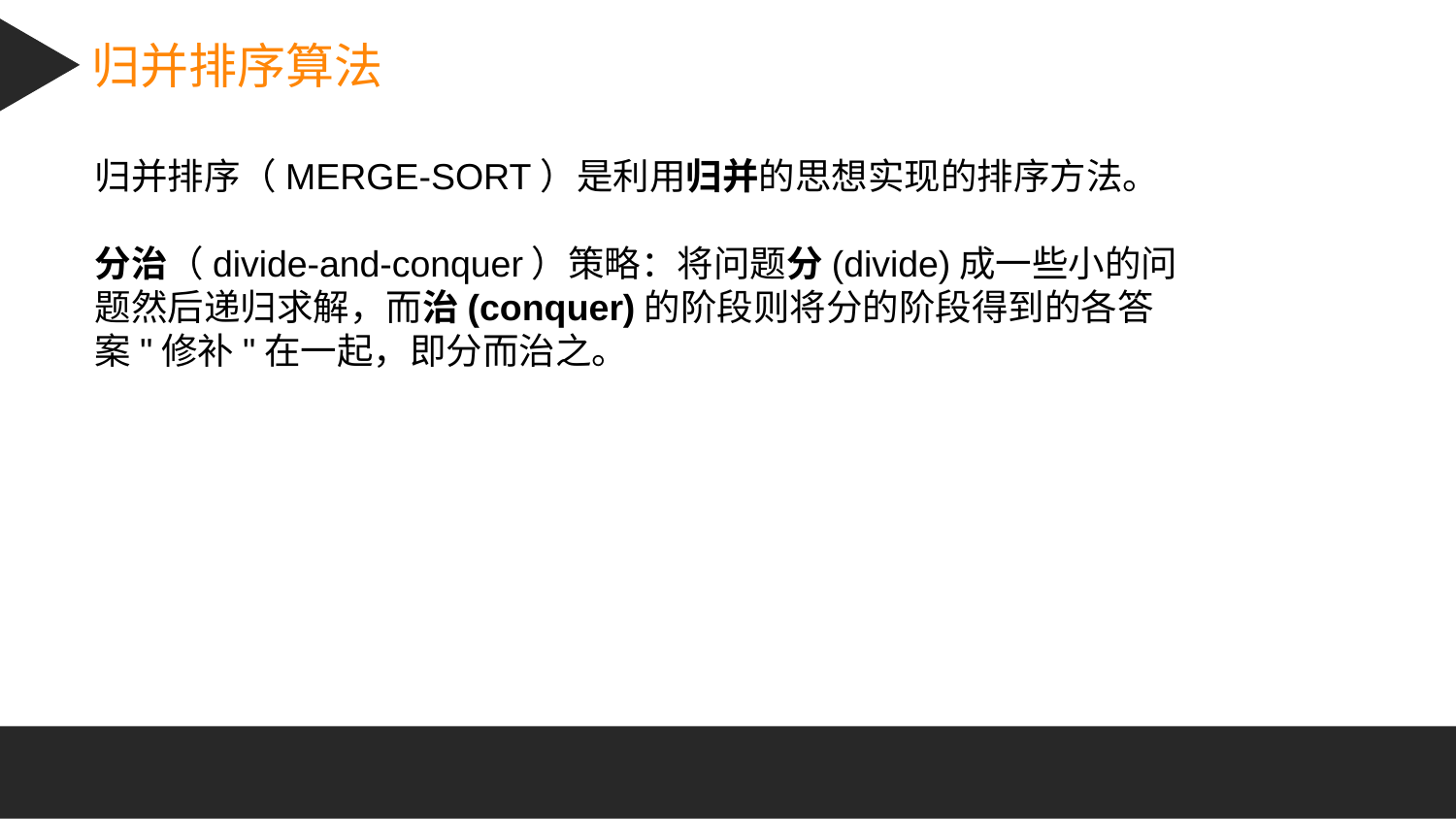

归并排序算法
归并排序（MERGE-SORT）是利用归并的思想实现的排序方法。

分治（divide-and-conquer）策略：将问题分(divide)成一些小的问题然后递归求解，而治(conquer)的阶段则将分的阶段得到的各答案"修补"在一起，即分而治之。